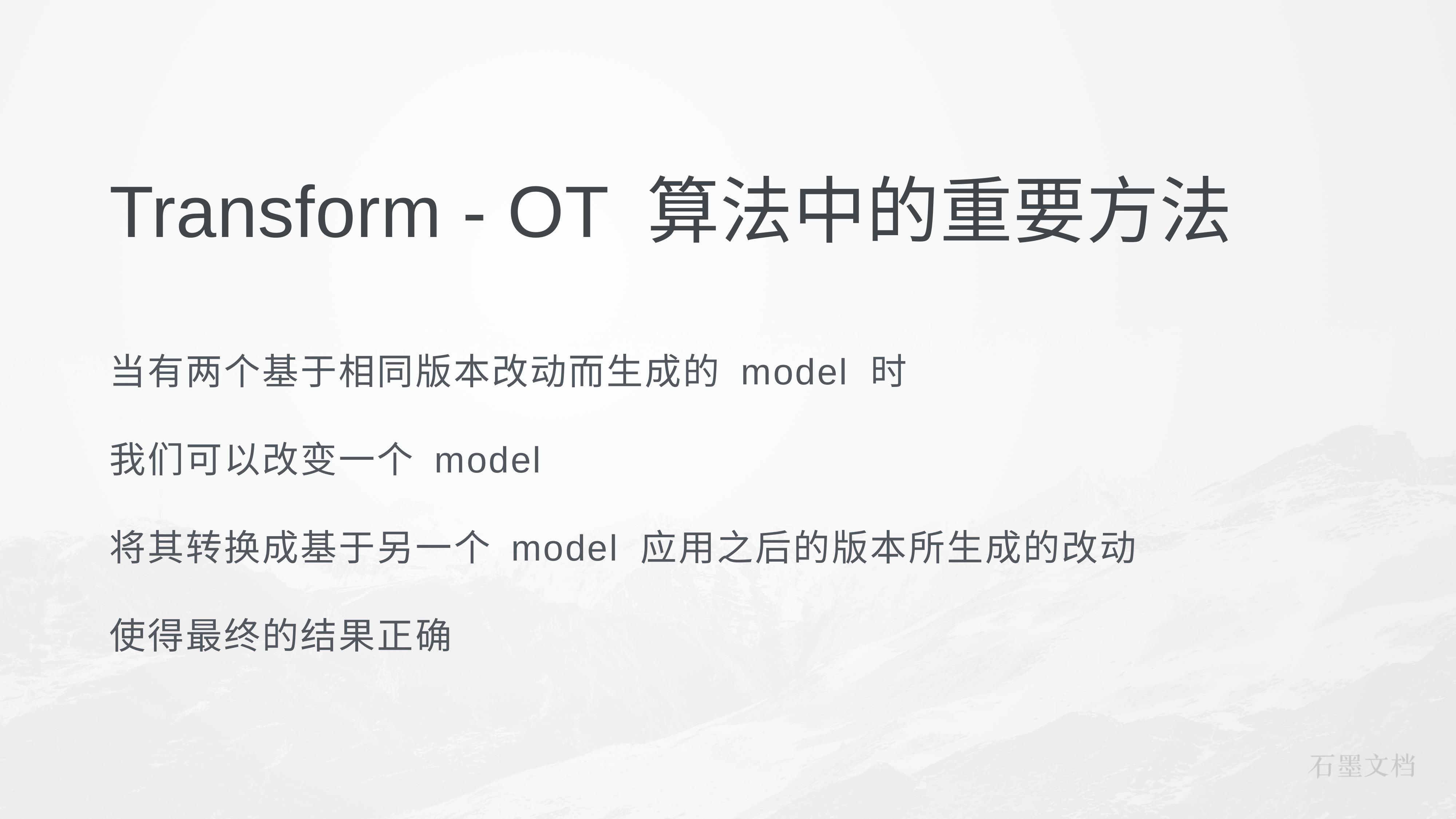

# Transform - OT 算法中的重要方法
当有两个基于相同版本改动而生成的 model 时
我们可以改变一个 model
将其转换成基于另一个 model 应用之后的版本所生成的改动
使得最终的结果正确